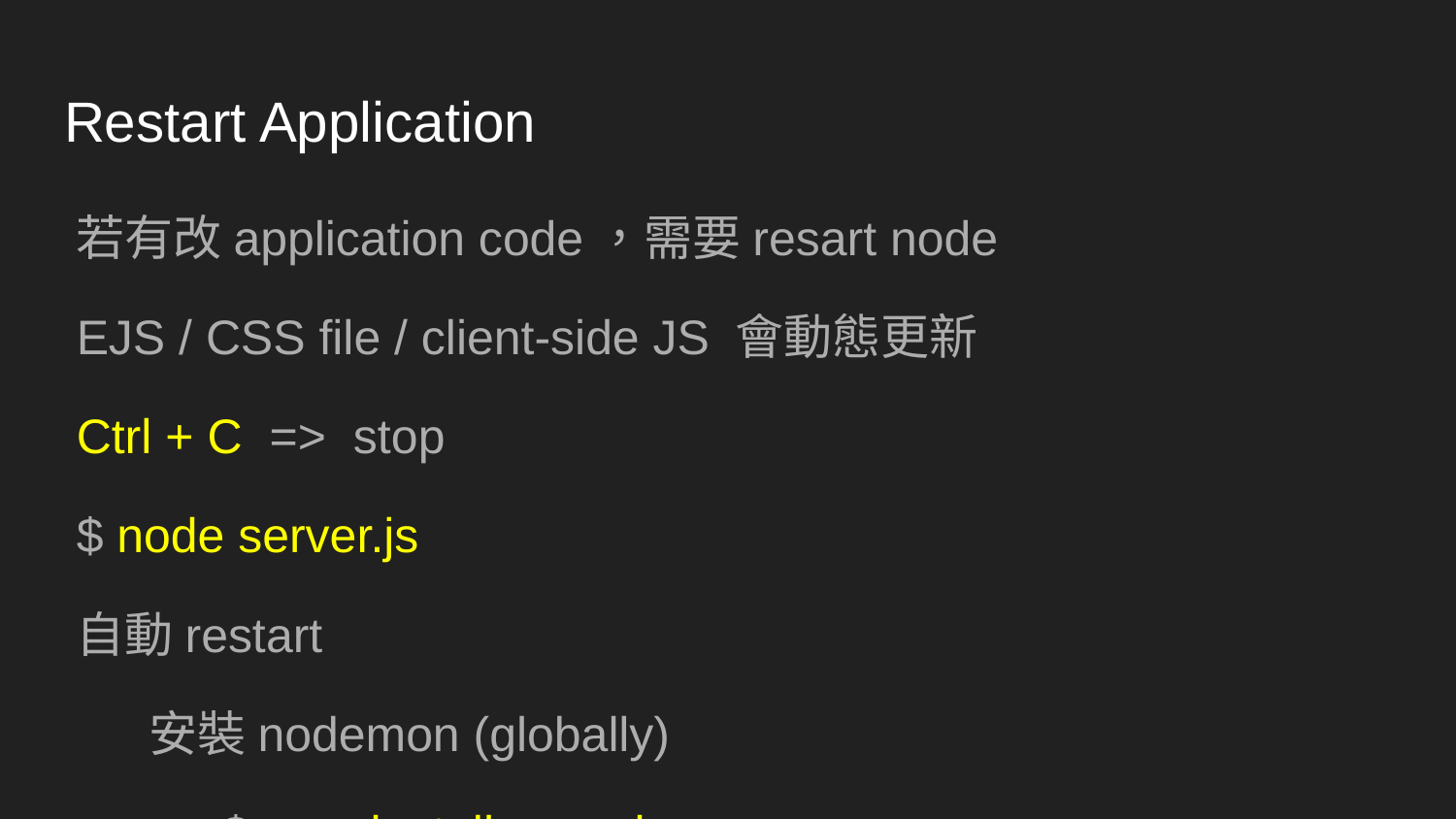

# Restart Application
若有改application code，需要resart node
EJS / CSS file / client-side JS 會動態更新
Ctrl + C  =>  stop
$ node server.js
自動restart
安裝nodemon (globally)
$ npm install -g nodemon